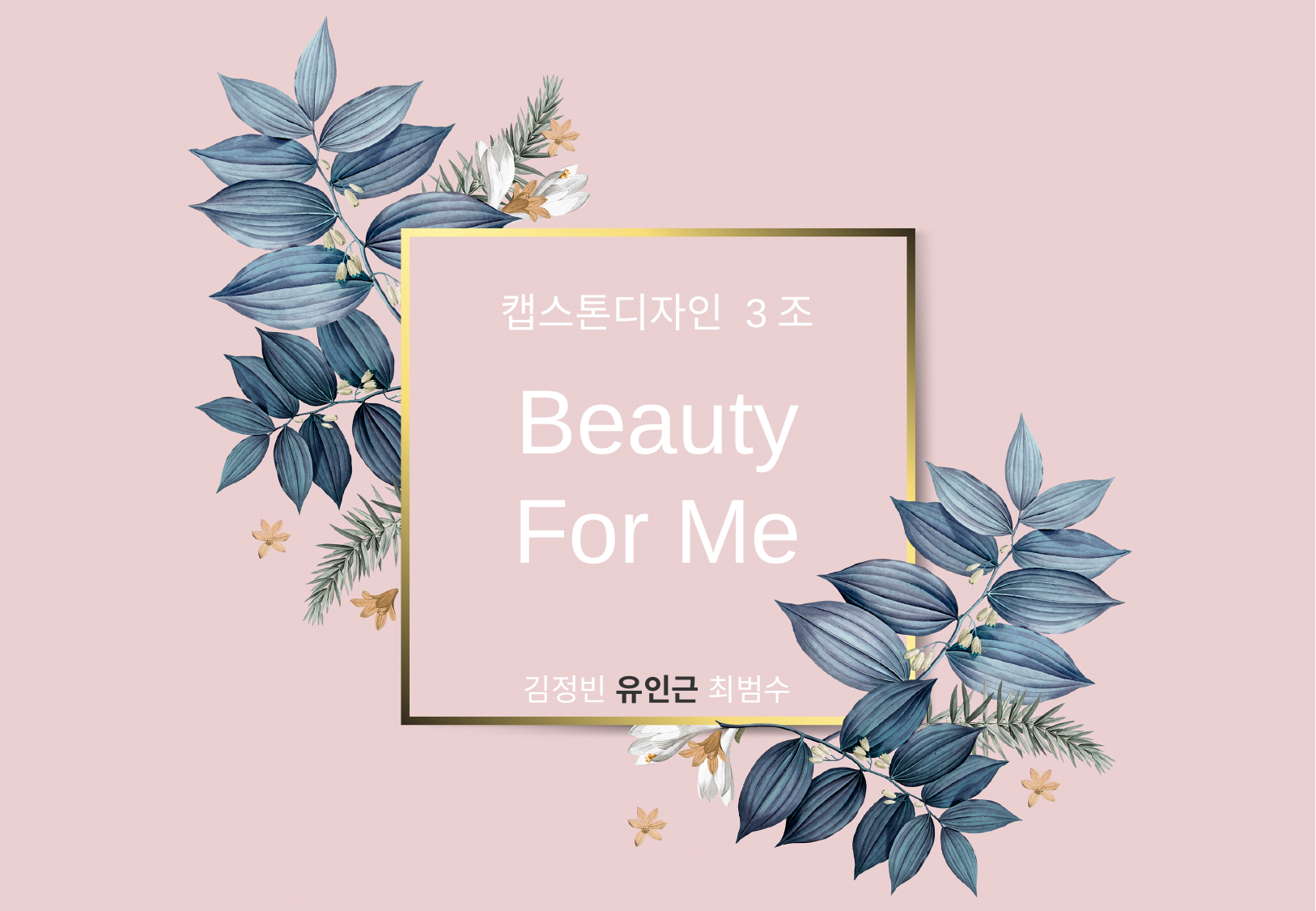

캡스톤디자인 3조
Beauty For Me
김정빈 유인근 최범수